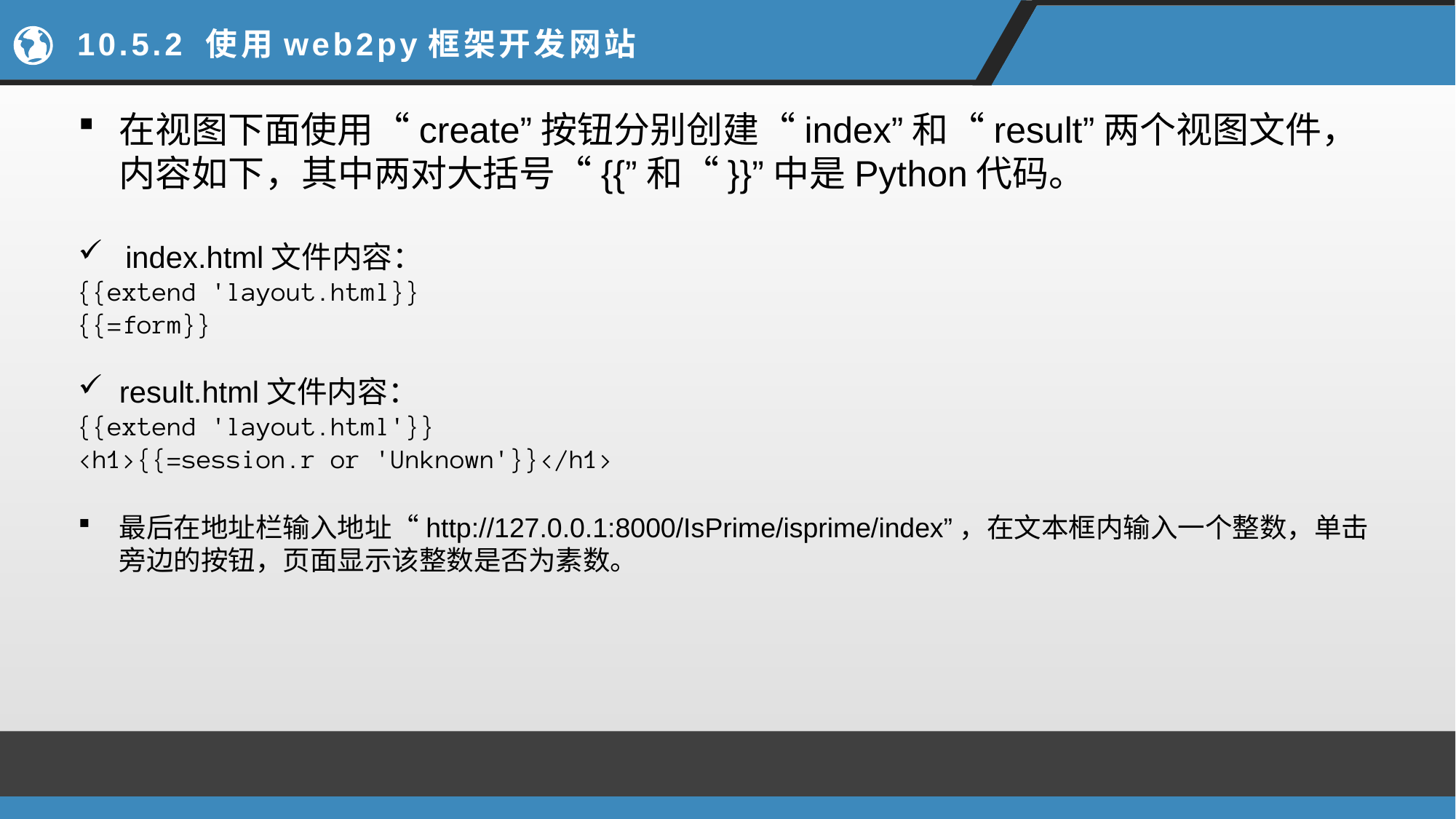

# 10.5.2 使用web2py框架开发网站

在视图下面使用“create”按钮分别创建“index”和“result”两个视图文件，内容如下，其中两对大括号“{{”和“}}”中是Python代码。

index.html文件内容：
{{extend 'layout.html}}
{{=form}}

result.html文件内容：
{{extend 'layout.html'}}
<h1>{{=session.r or 'Unknown'}}</h1>

最后在地址栏输入地址“http://127.0.0.1:8000/IsPrime/isprime/index”，在文本框内输入一个整数，单击旁边的按钮，页面显示该整数是否为素数。